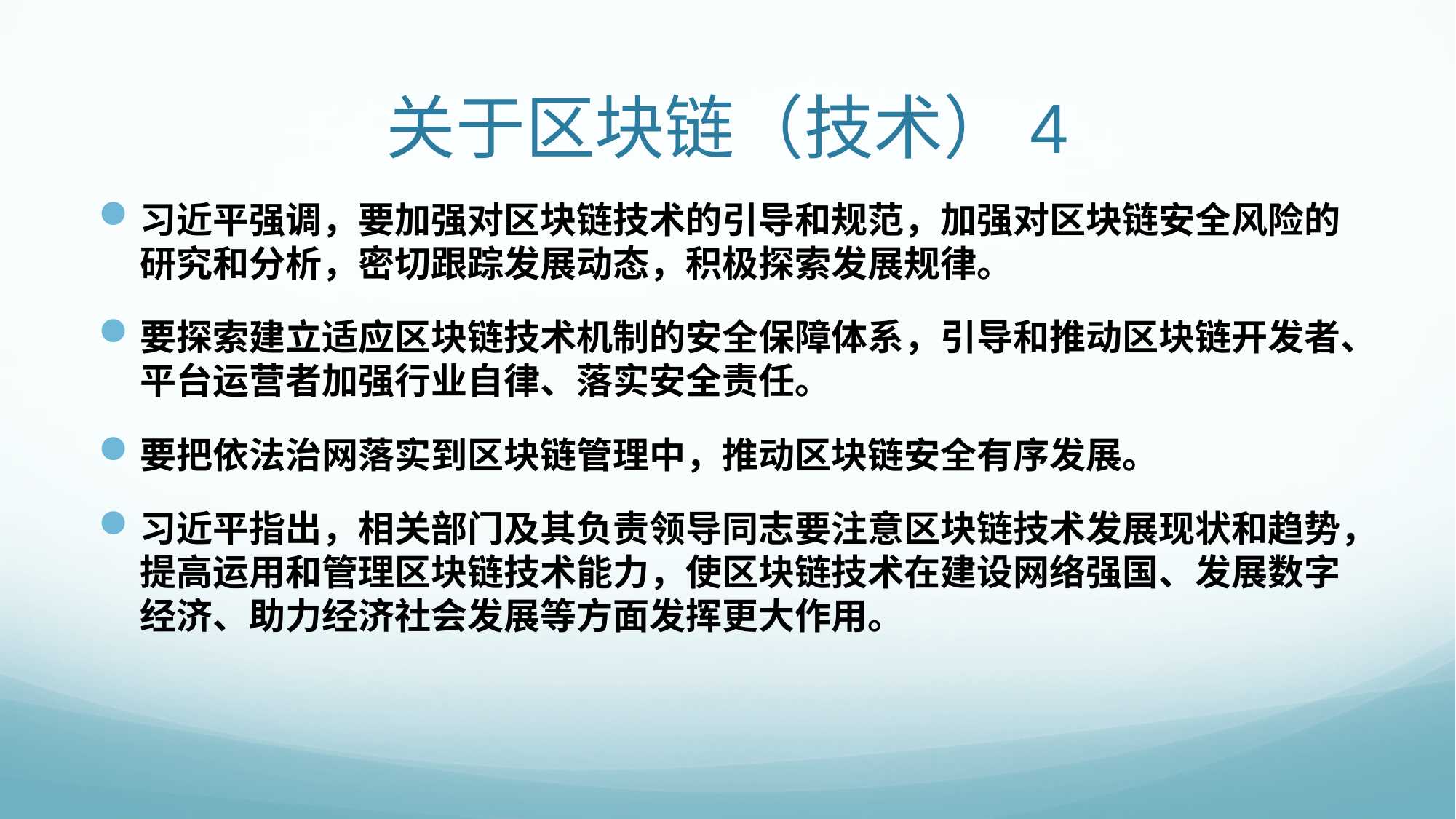

# 关于区块链（技术）4
习近平强调，要加强对区块链技术的引导和规范，加强对区块链安全风险的研究和分析，密切跟踪发展动态，积极探索发展规律。
要探索建立适应区块链技术机制的安全保障体系，引导和推动区块链开发者、平台运营者加强行业自律、落实安全责任。
要把依法治网落实到区块链管理中，推动区块链安全有序发展。
习近平指出，相关部门及其负责领导同志要注意区块链技术发展现状和趋势，提高运用和管理区块链技术能力，使区块链技术在建设网络强国、发展数字经济、助力经济社会发展等方面发挥更大作用。